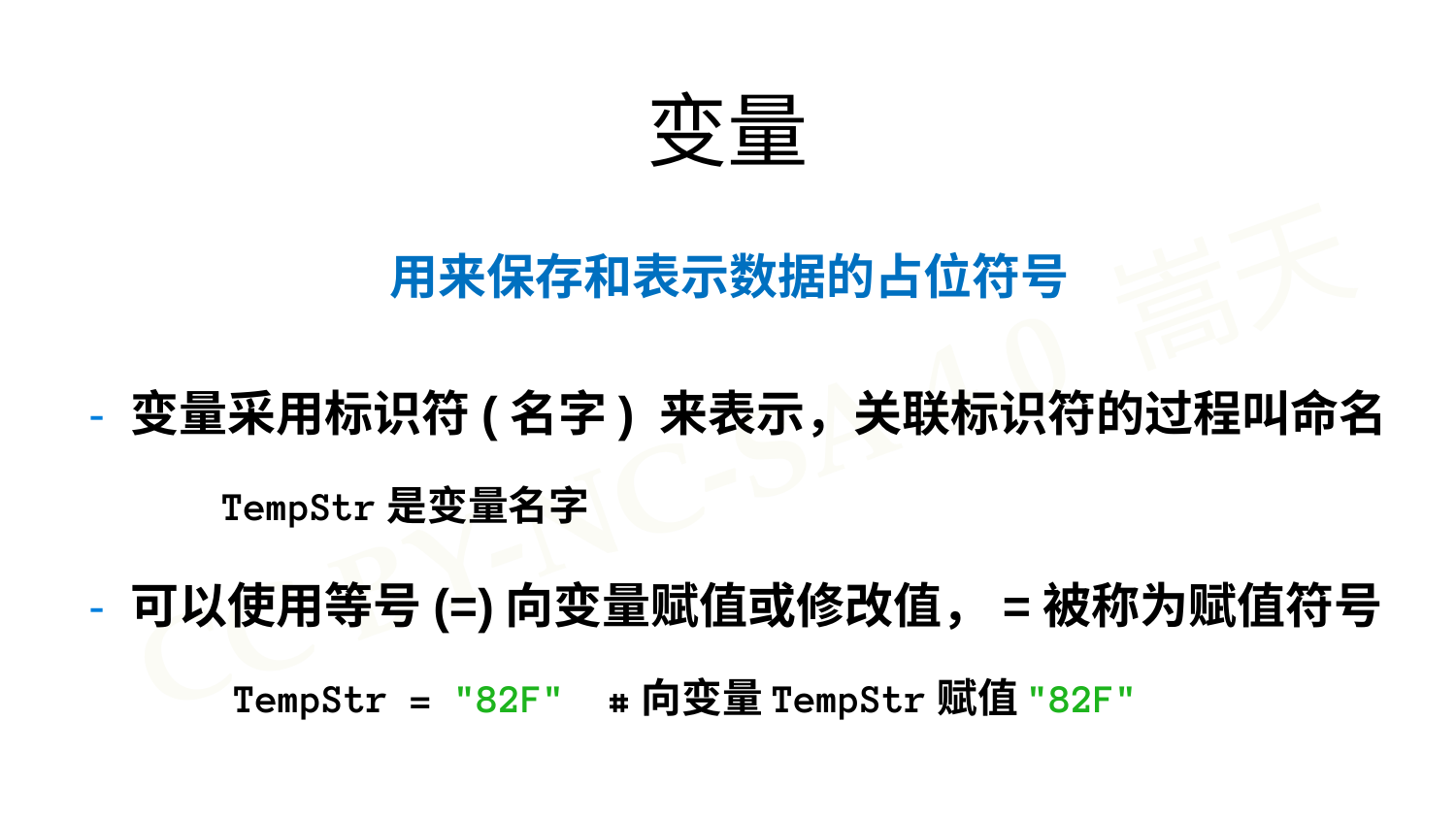

变量
用来保存和表示数据的占位符号
- 变量采用标识符(名字) 来表示，关联标识符的过程叫命名
            TempStr是变量名字
- 可以使用等号(=)向变量赋值或修改值，=被称为赋值符号
 	TempStr = "82F"  #向变量TempStr赋值"82F"